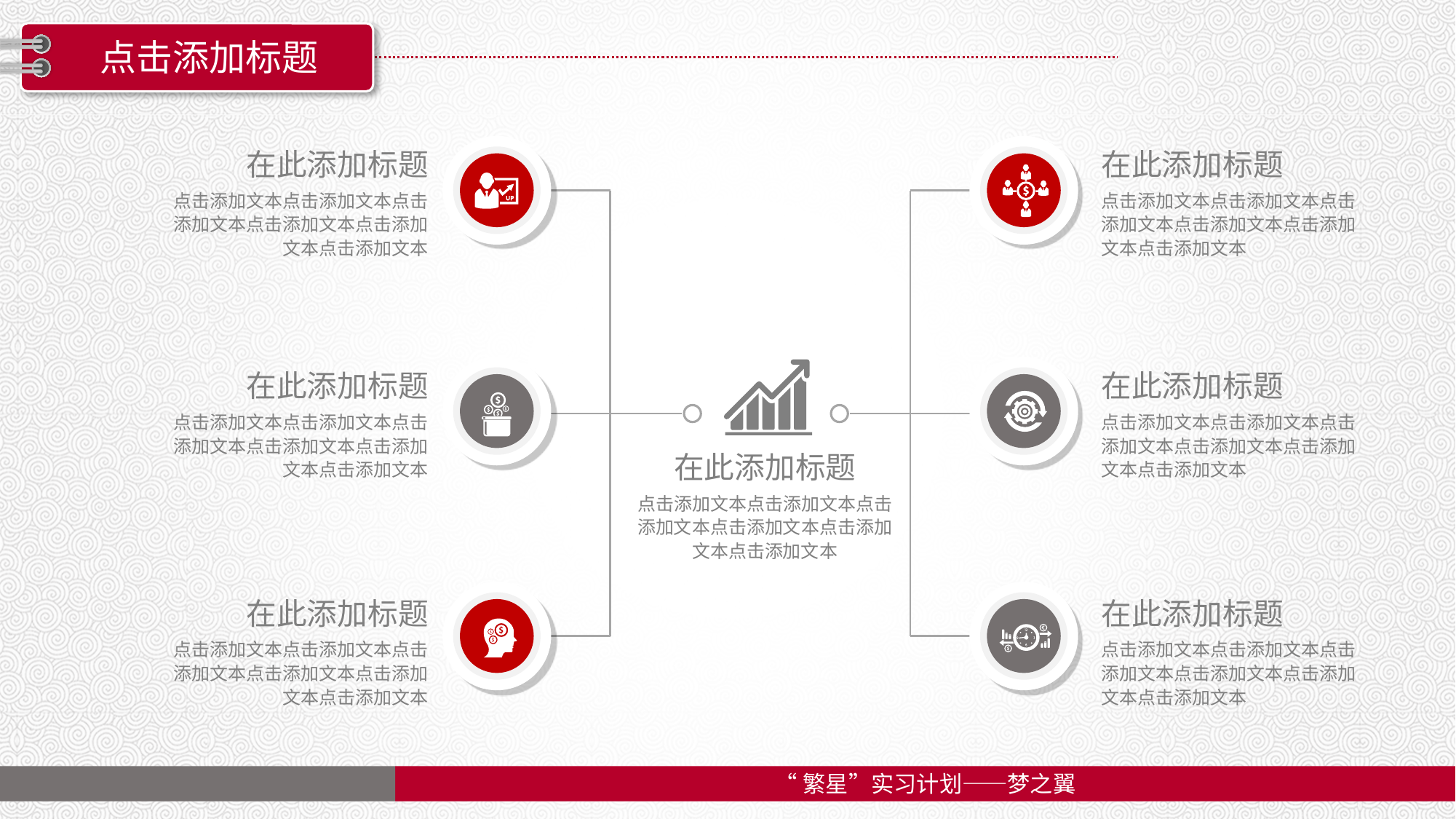

点击添加标题

在此添加标题
点击添加文本点击添加文本点击添加文本点击添加文本点击添加文本点击添加文本
在此添加标题
点击添加文本点击添加文本点击添加文本点击添加文本点击添加文本点击添加文本

在此添加标题
点击添加文本点击添加文本点击添加文本点击添加文本点击添加文本点击添加文本
在此添加标题

点击添加文本点击添加文本点击添加文本点击添加文本点击添加文本点击添加文本

在此添加标题
点击添加文本点击添加文本点击添加文本点击添加文本点击添加文本点击添加文本

在此添加标题
点击添加文本点击添加文本点击添加文本点击添加文本点击添加文本点击添加文本
在此添加标题

点击添加文本点击添加文本点击添加文本点击添加文本点击添加文本点击添加文本